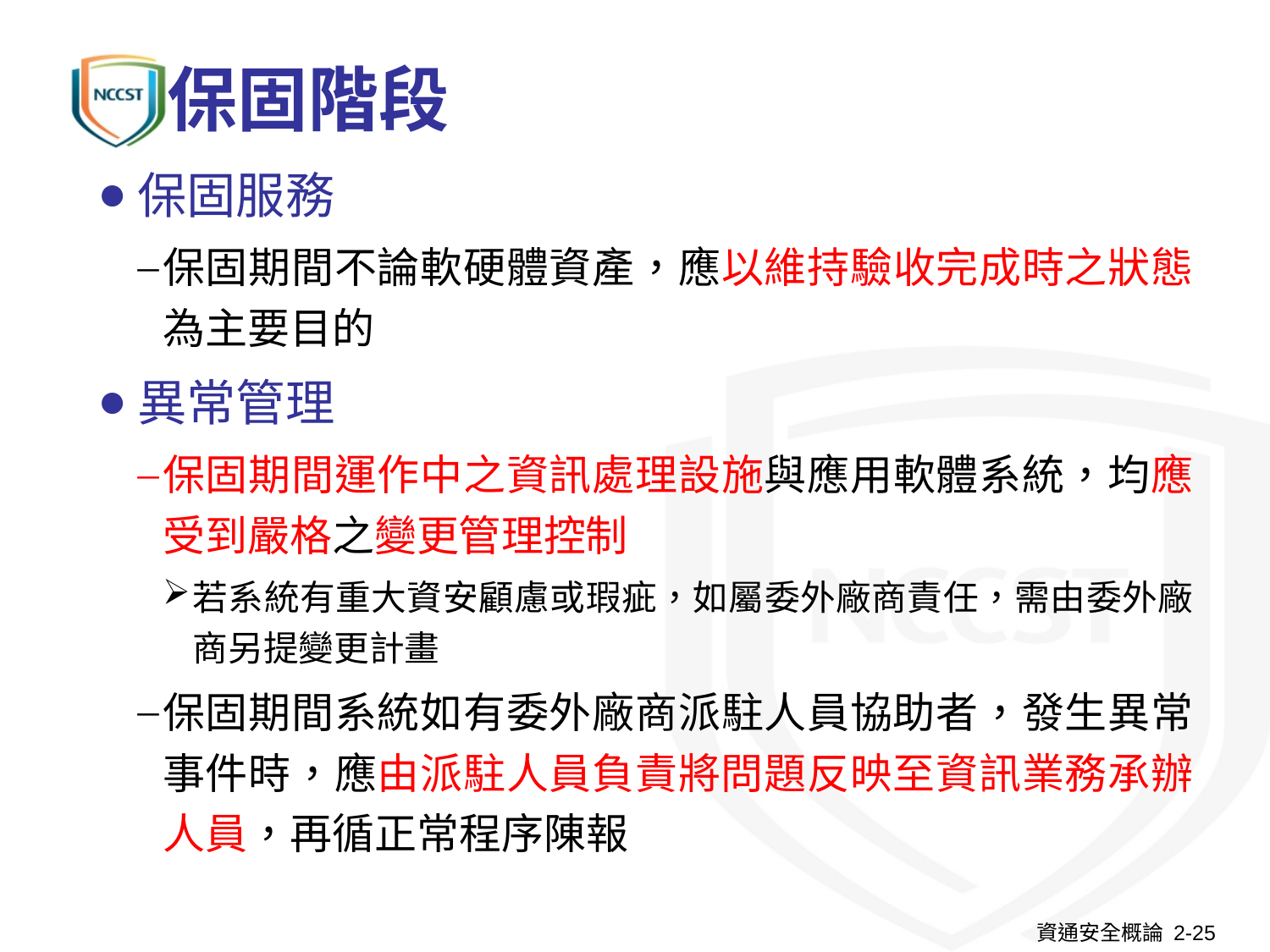

# 保固階段
保固服務
保固期間不論軟硬體資產，應以維持驗收完成時之狀態為主要目的
異常管理
保固期間運作中之資訊處理設施與應用軟體系統，均應受到嚴格之變更管理控制
若系統有重大資安顧慮或瑕疵，如屬委外廠商責任，需由委外廠商另提變更計畫
保固期間系統如有委外廠商派駐人員協助者，發生異常事件時，應由派駐人員負責將問題反映至資訊業務承辦人員，再循正常程序陳報